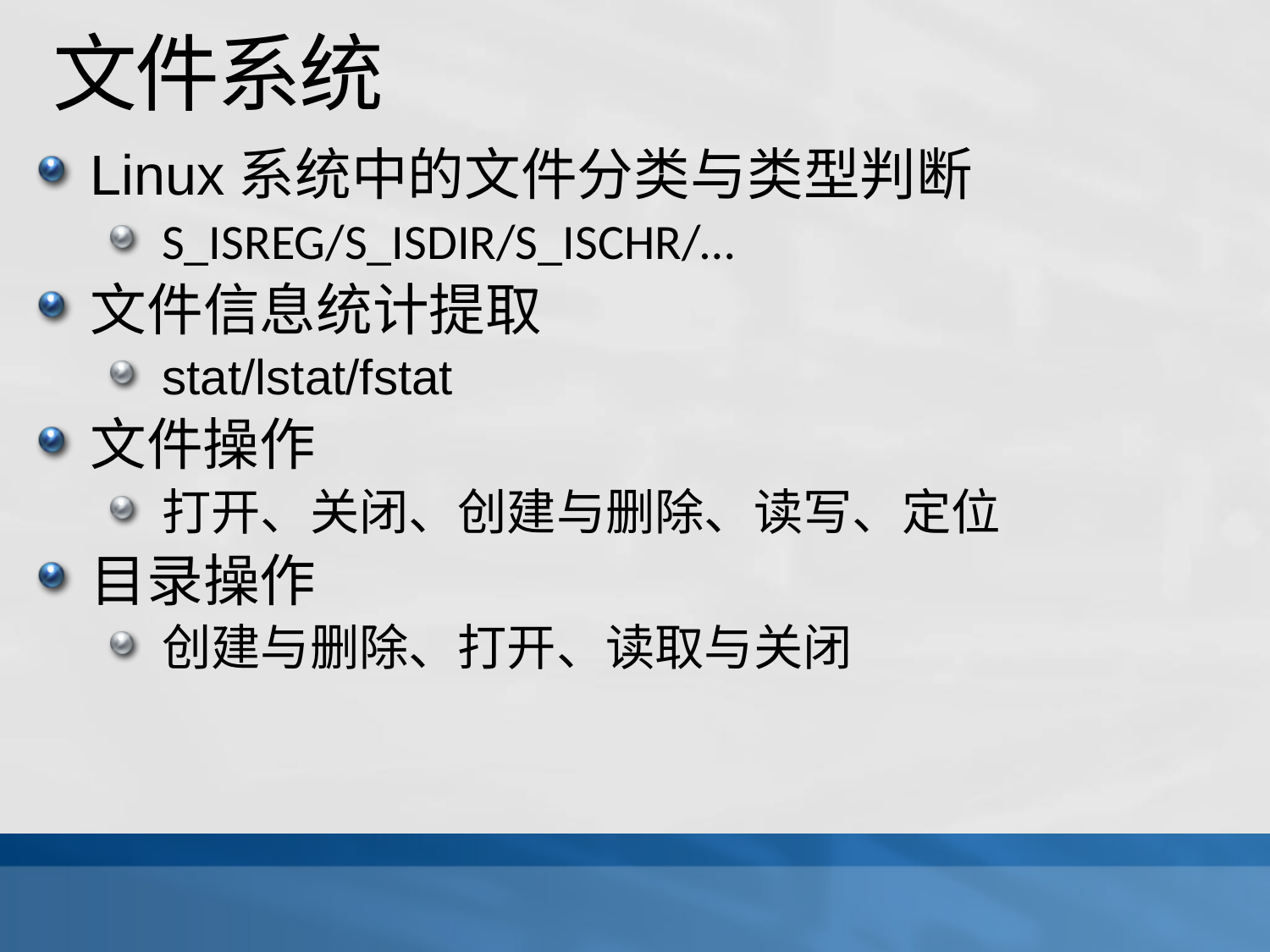

# 文件系统
Linux系统中的文件分类与类型判断
S_ISREG/S_ISDIR/S_ISCHR/…
文件信息统计提取
stat/lstat/fstat
文件操作
打开、关闭、创建与删除、读写、定位
目录操作
创建与删除、打开、读取与关闭